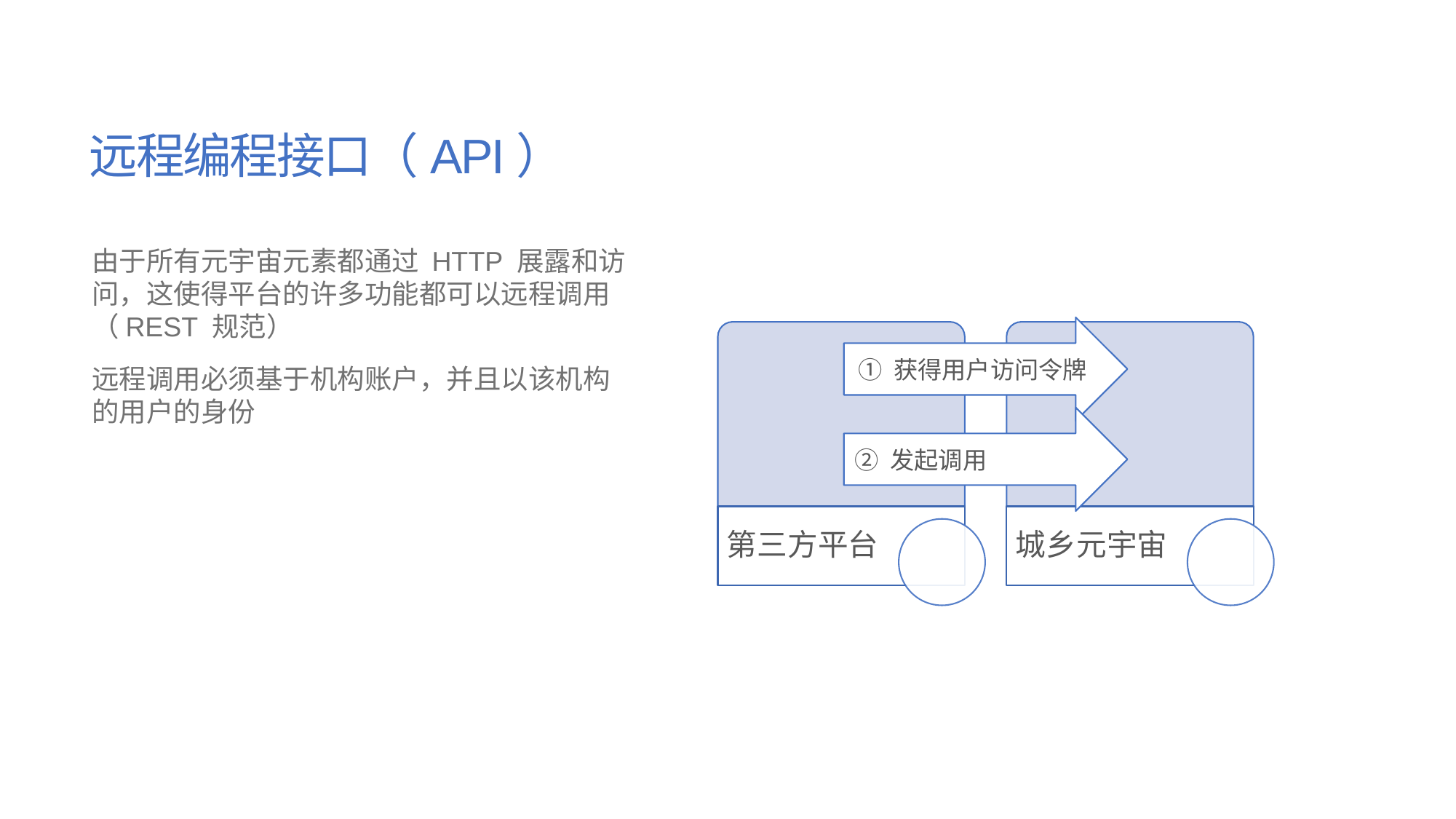

# 远程编程接口（API）
由于所有元宇宙元素都通过 HTTP 展露和访问，这使得平台的许多功能都可以远程调用（REST 规范）
远程调用必须基于机构账户，并且以该机构的用户的身份

第三方平台
城乡元宇宙
① 获得用户访问令牌
② 发起调用